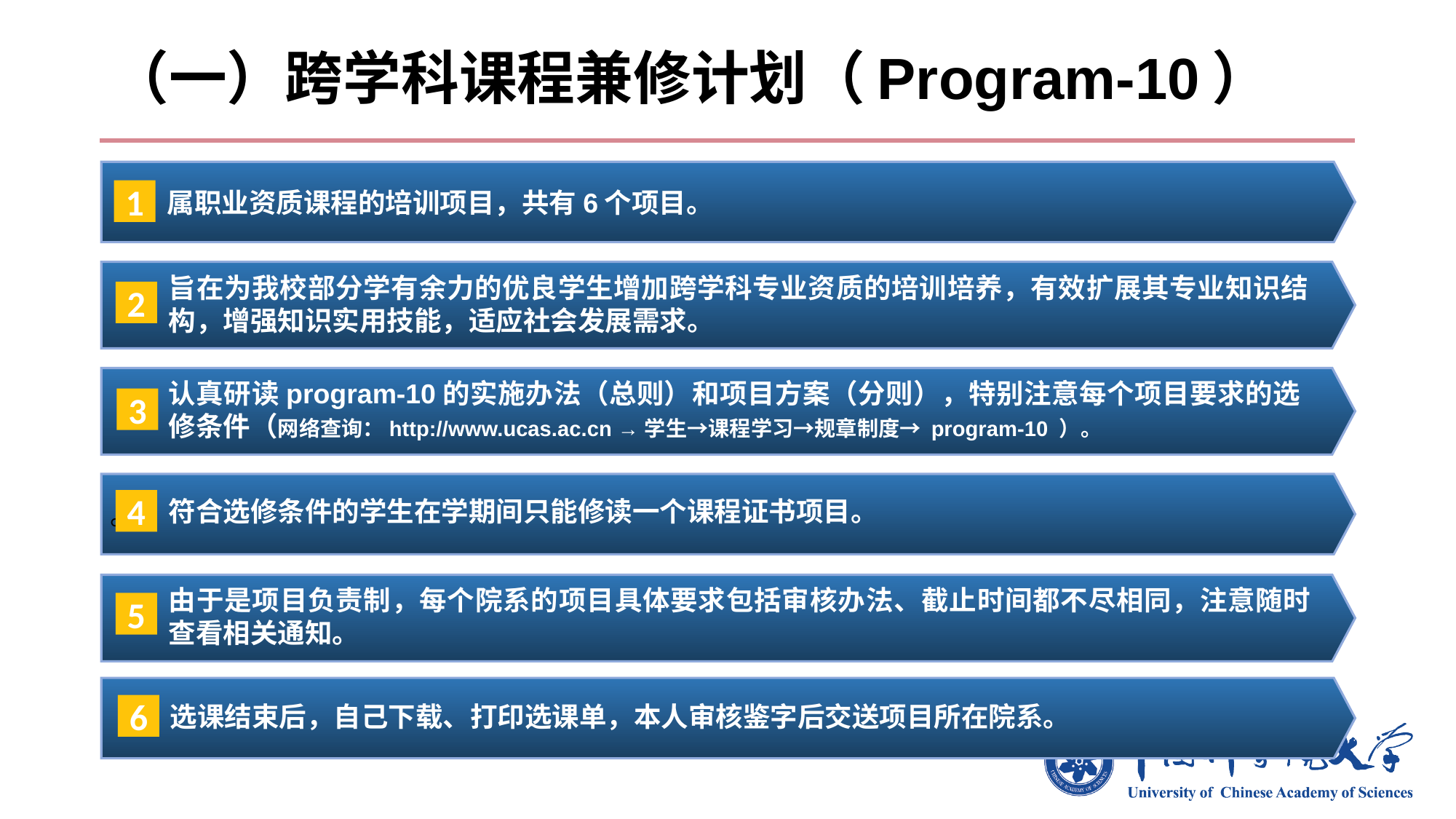

# （一）跨学科课程兼修计划（Program-10）

1
属职业资质课程的培训项目，共有6个项目。

旨在为我校部分学有余力的优良学生增加跨学科专业资质的培训培养，有效扩展其专业知识结构，增强知识实用技能，适应社会发展需求。
2

认真研读program-10的实施办法（总则）和项目方案（分则），特别注意每个项目要求的选修条件（网络查询：http://www.ucas.ac.cn →学生→课程学习→规章制度→ program-10 ）。
3
。
4
符合选修条件的学生在学期间只能修读一个课程证书项目。

由于是项目负责制，每个院系的项目具体要求包括审核办法、截止时间都不尽相同，注意随时查看相关通知。
5

6
选课结束后，自己下载、打印选课单，本人审核鉴字后交送项目所在院系。